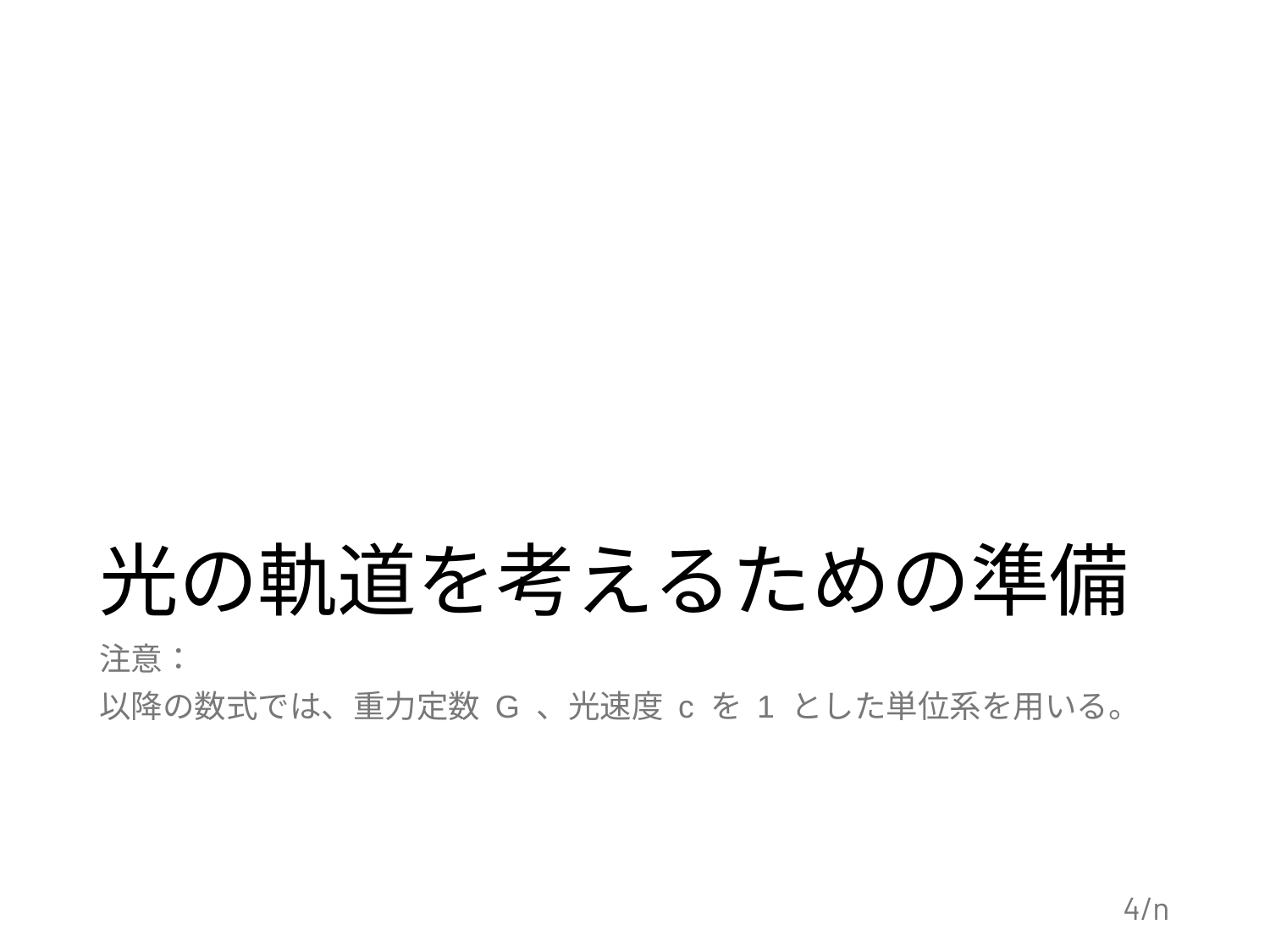

# 光の軌道を考えるための準備
注意：
以降の数式では、重力定数 G 、光速度 c を 1 とした単位系を用いる。
4/n